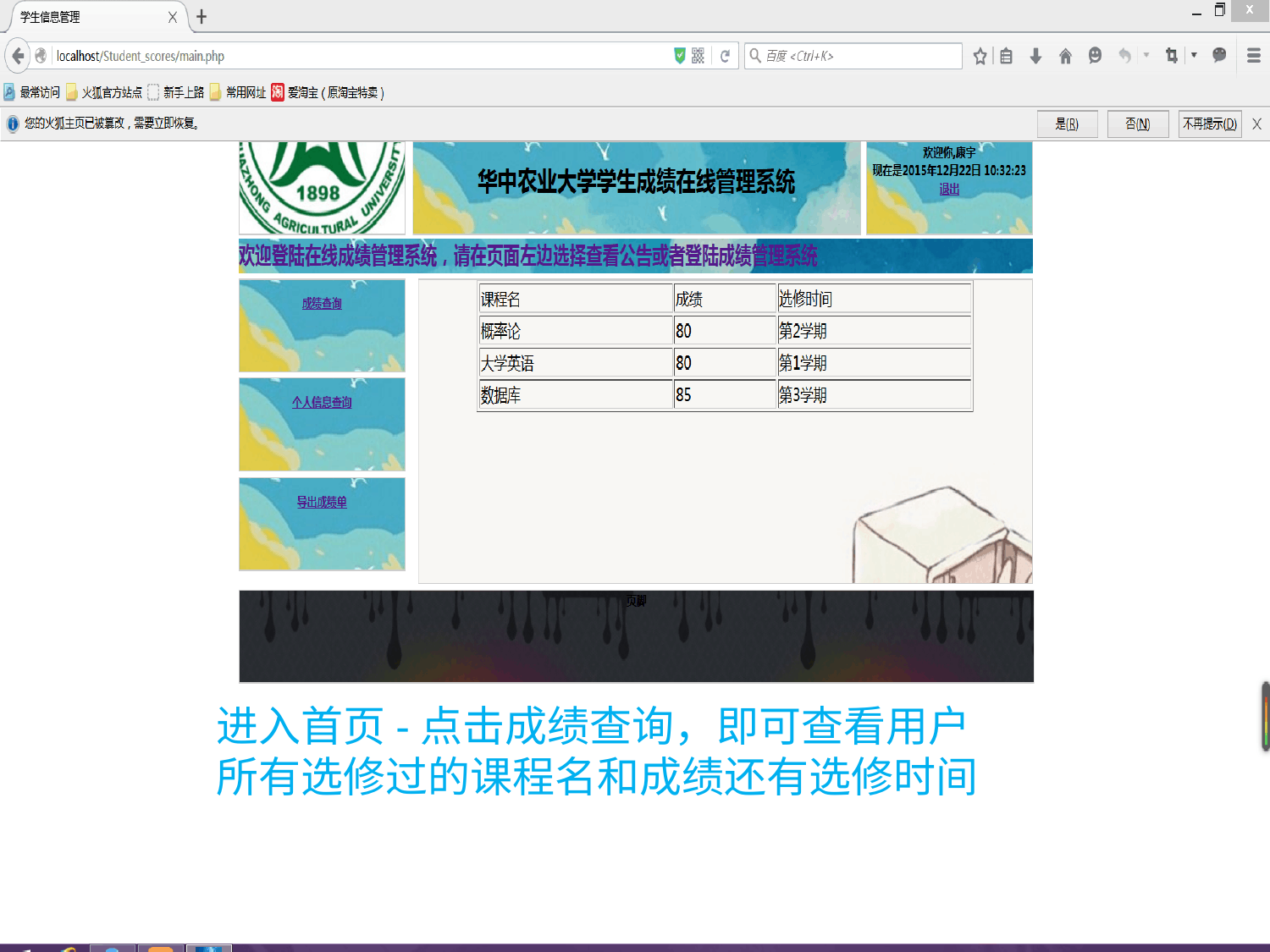

进入首页-点击成绩查询，即可查看用户所有选修过的课程名和成绩还有选修时间